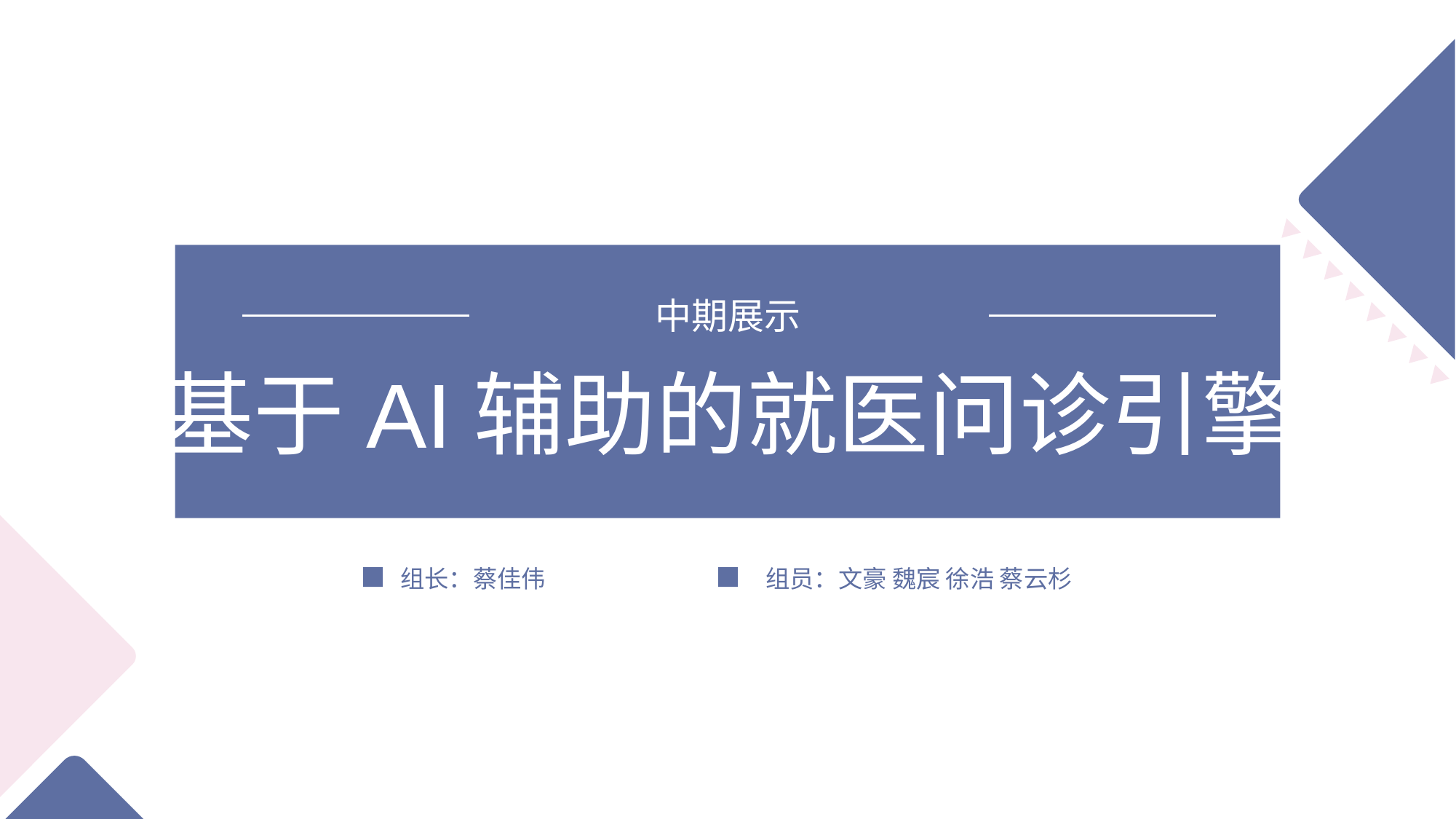

中期展示
基于AI辅助的就医问诊引擎
组长：蔡佳伟

组员：文豪 魏宸 徐浩 蔡云杉